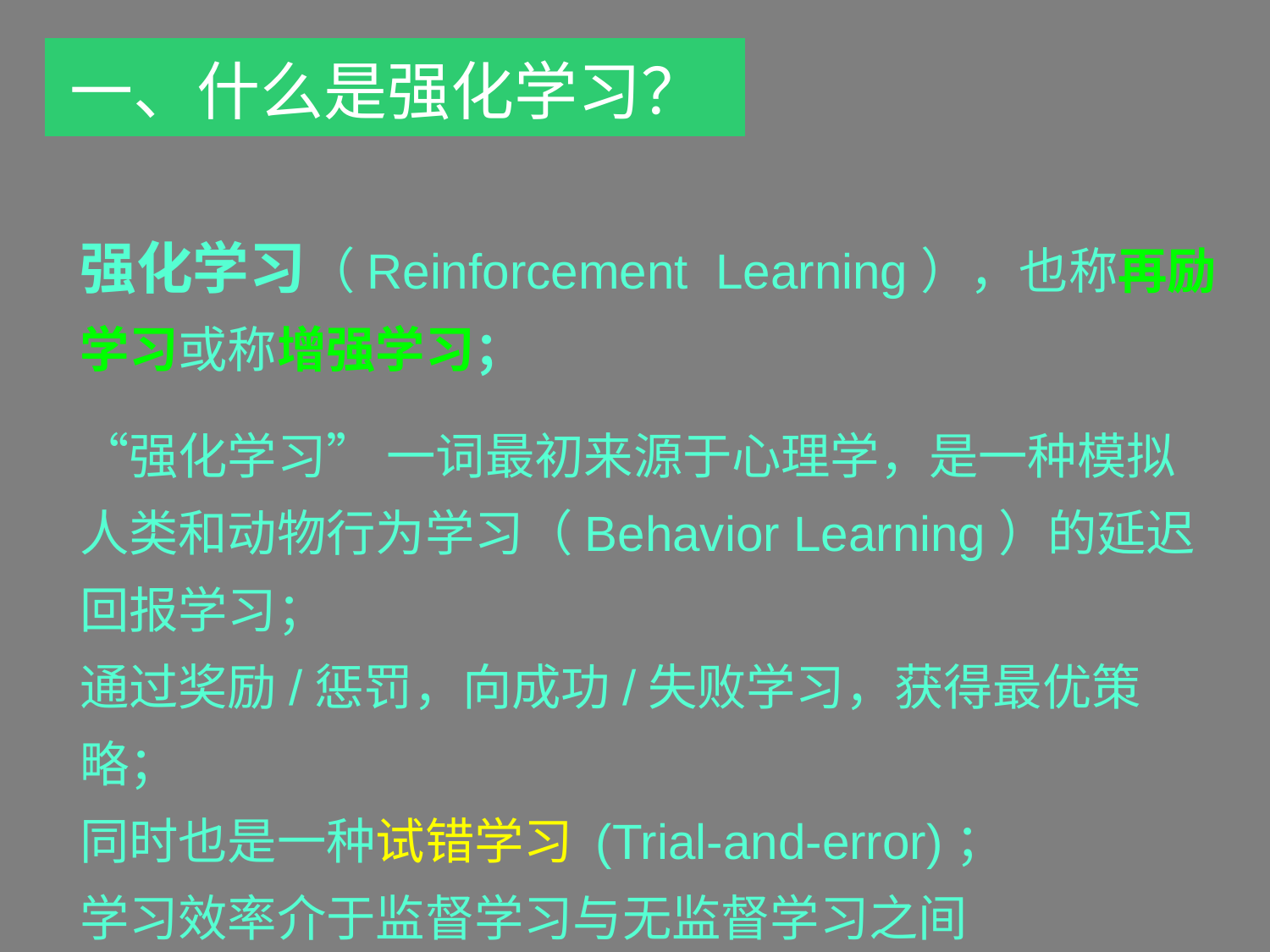

一、什么是强化学习？
# 强化学习（Reinforcement  Learning），也称再励学习或称增强学习； “强化学习” 一词最初来源于心理学，是一种模拟人类和动物行为学习（Behavior Learning）的延迟回报学习； 通过奖励/惩罚，向成功/失败学习，获得最优策略； 同时也是一种试错学习 (Trial-and-error)； 学习效率介于监督学习与无监督学习之间